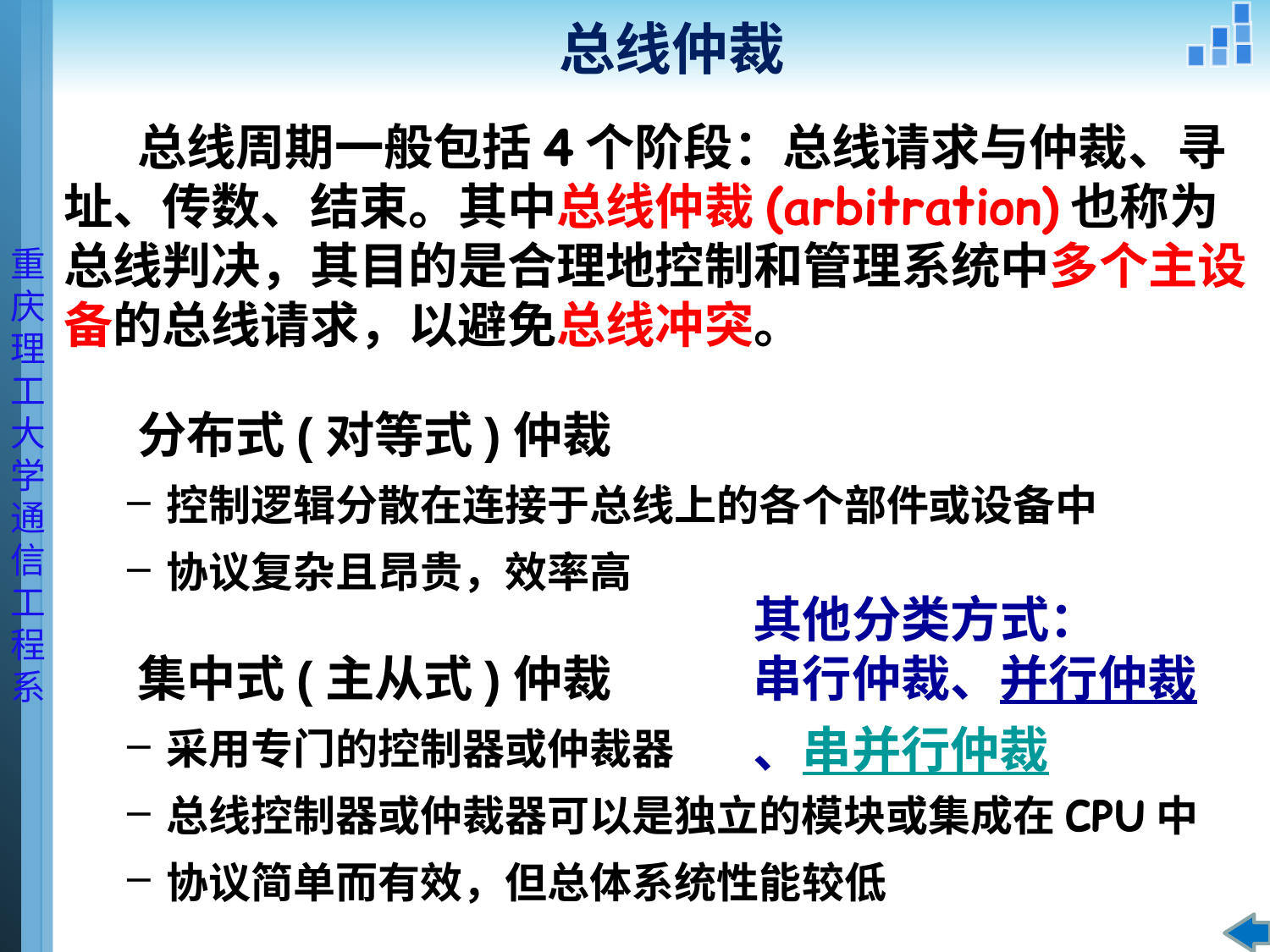

# 总线仲裁
总线周期一般包括4个阶段：总线请求与仲裁、寻址、传数、结束。其中总线仲裁(arbitration)也称为总线判决，其目的是合理地控制和管理系统中多个主设备的总线请求，以避免总线冲突。
分布式(对等式)仲裁
控制逻辑分散在连接于总线上的各个部件或设备中
协议复杂且昂贵，效率高
集中式(主从式)仲裁
采用专门的控制器或仲裁器
总线控制器或仲裁器可以是独立的模块或集成在CPU中
协议简单而有效，但总体系统性能较低
其他分类方式：
串行仲裁、并行仲裁、串并行仲裁